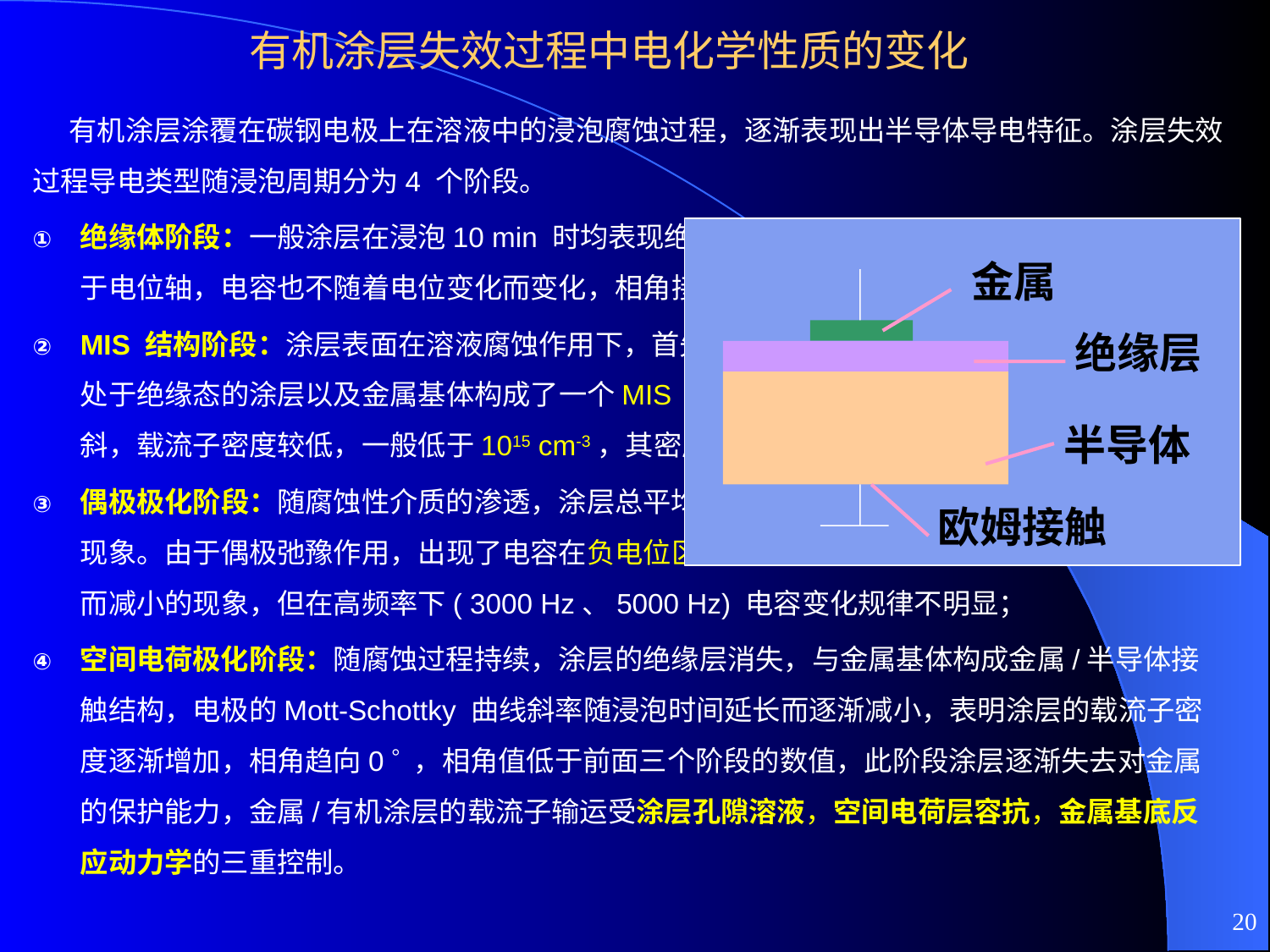

# 有机涂层失效过程中电化学性质的变化
有机涂层涂覆在碳钢电极上在溶液中的浸泡腐蚀过程，逐渐表现出半导体导电特征。涂层失效过程导电类型随浸泡周期分为4 个阶段。
绝缘体阶段：一般涂层在浸泡10 min 时均表现绝缘体特征，特征为Mott-Schottky 曲线平行于电位轴，电容也不随着电位变化而变化，相角接近－90° ;
MIS 结构阶段：涂层表面在溶液腐蚀作用下，首先发生了半导体转变。涂层表面半导体层与处于绝缘态的涂层以及金属基体构成了一个MIS 结构。其特征为Mott-Schottky 曲线出现倾斜，载流子密度较低，一般低于1015 cm-3，其密度和空间电荷层厚度变化不规律；
偶极极化阶段：随腐蚀性介质的渗透，涂层总平均偶极距变得不为零，电场下出现偶极极化现象。由于偶极弛豫作用，出现了电容在负电位区随电位升高而增加，正电位区随电位升高而减小的现象，但在高频率下( 3000 Hz、5000 Hz) 电容变化规律不明显；
空间电荷极化阶段：随腐蚀过程持续，涂层的绝缘层消失，与金属基体构成金属/半导体接触结构，电极的Mott-Schottky 曲线斜率随浸泡时间延长而逐渐减小，表明涂层的载流子密度逐渐增加，相角趋向0 ° ，相角值低于前面三个阶段的数值，此阶段涂层逐渐失去对金属的保护能力，金属/有机涂层的载流子输运受涂层孔隙溶液，空间电荷层容抗，金属基底反应动力学的三重控制。

金属

绝缘层
半导体
欧姆接触
20